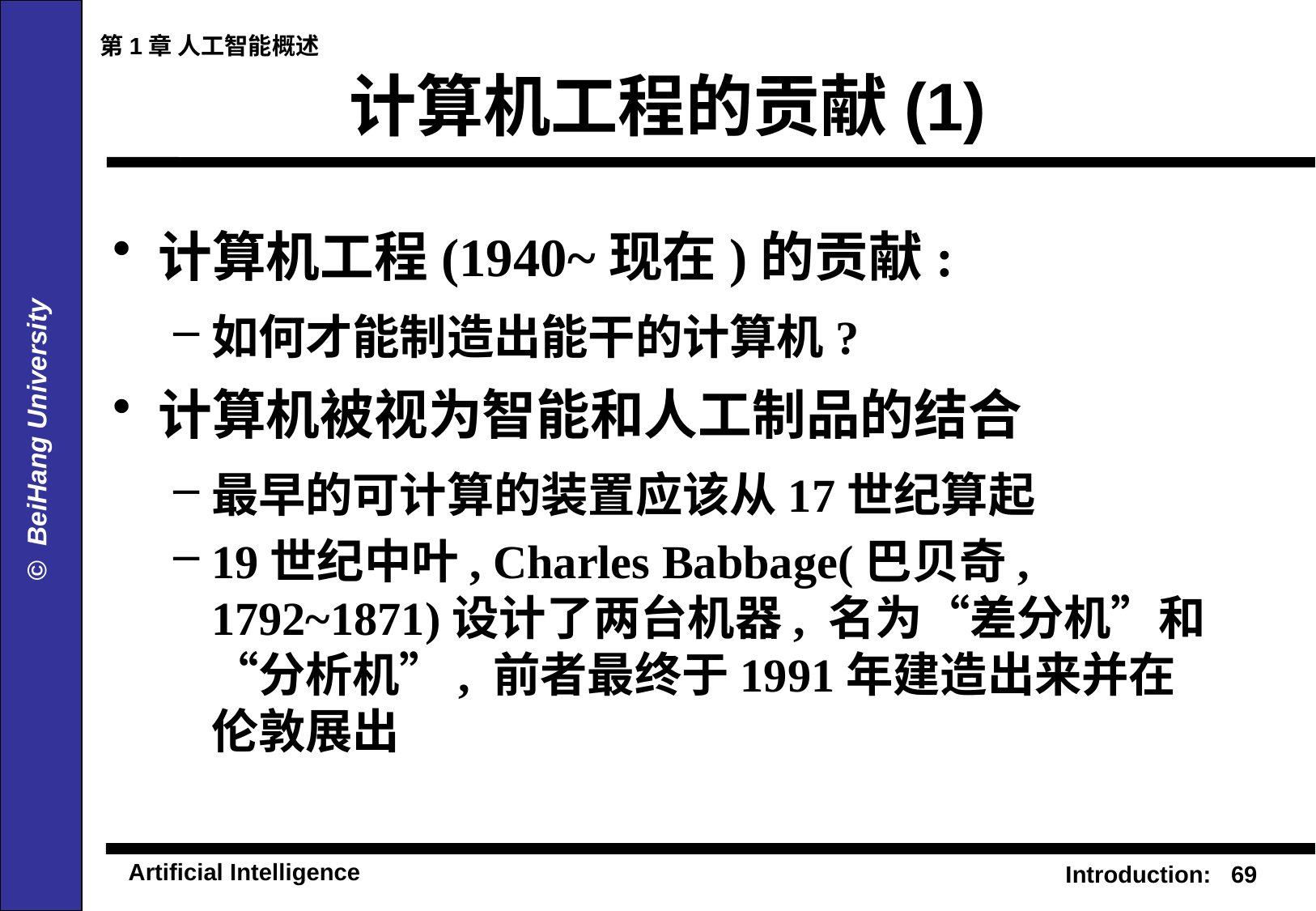

第1章 人工智能概述
# 计算机工程的贡献(1)
计算机工程(1940~现在)的贡献:
如何才能制造出能干的计算机?
计算机被视为智能和人工制品的结合
最早的可计算的装置应该从17世纪算起
19世纪中叶, Charles Babbage(巴贝奇, 1792~1871)设计了两台机器, 名为“差分机”和“分析机”, 前者最终于1991年建造出来并在伦敦展出